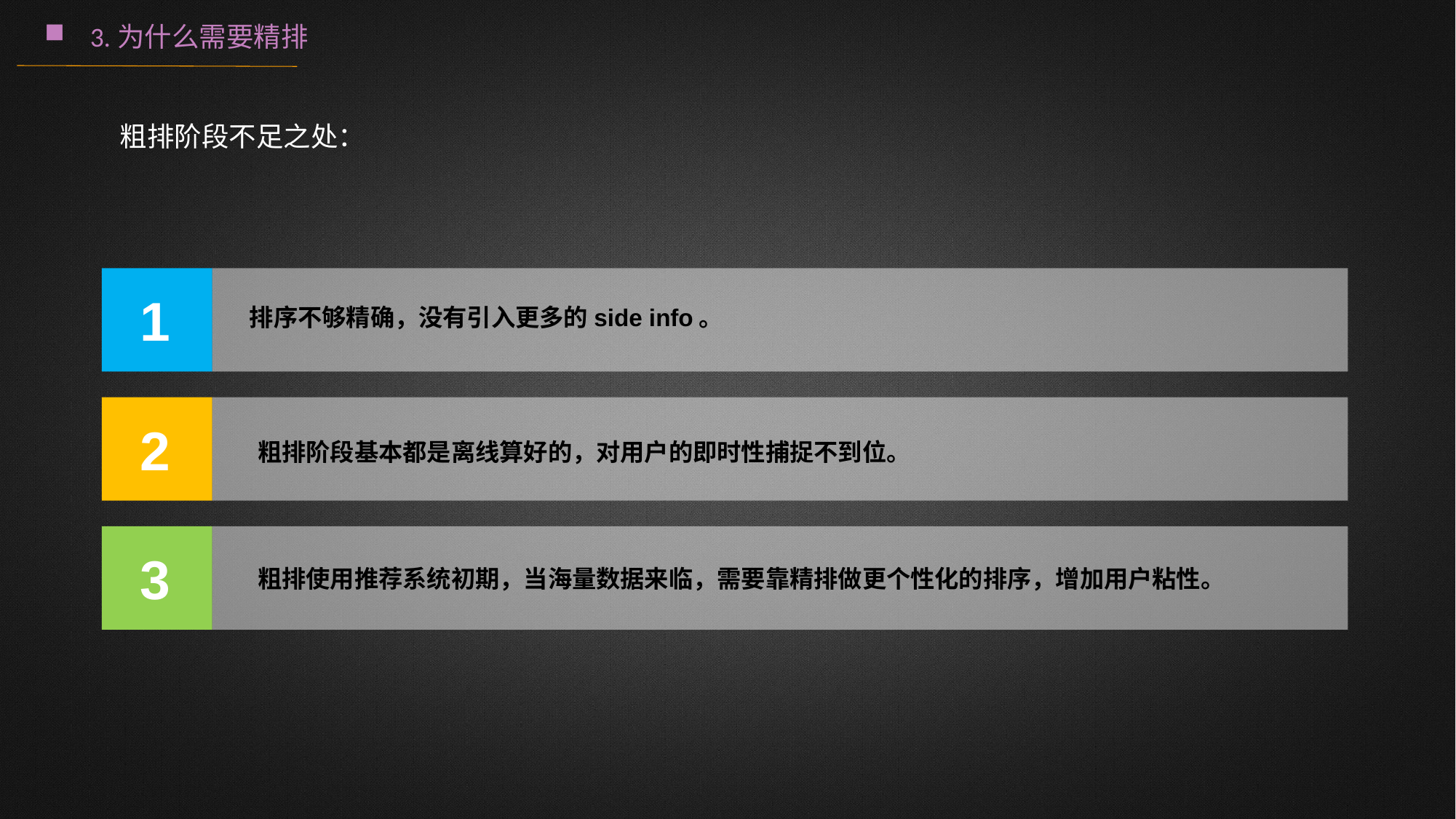

3.为什么需要精排
粗排阶段不足之处：
排序不够精确，没有引入更多的side info。

1

粗排阶段基本都是离线算好的，对用户的即时性捕捉不到位。
2

粗排使用推荐系统初期，当海量数据来临，需要靠精排做更个性化的排序，增加用户粘性。
3